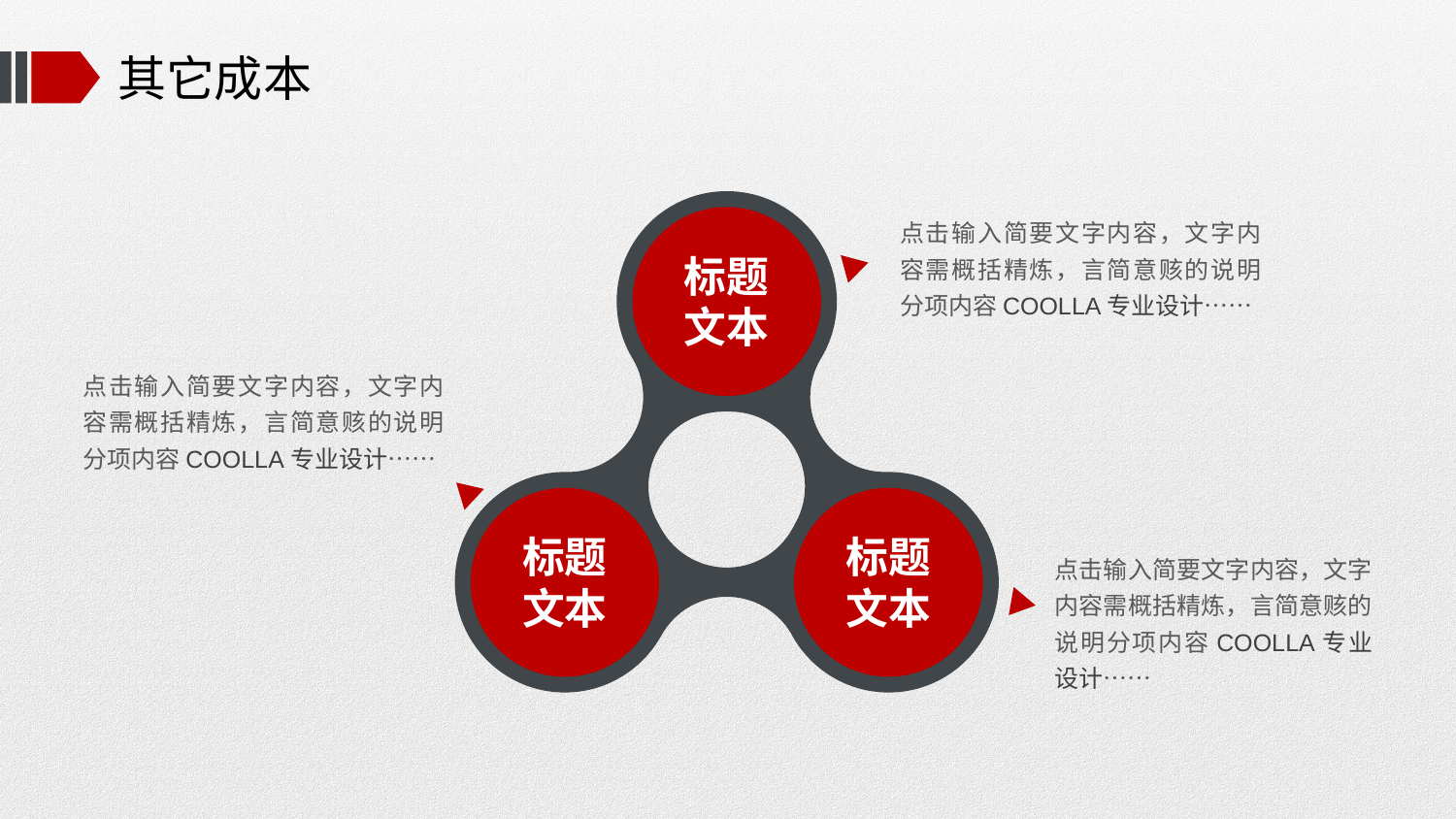

# 其它成本

点击输入简要文字内容，文字内容需概括精炼，言简意赅的说明分项内容COOLLA专业设计……
标题文本

点击输入简要文字内容，文字内容需概括精炼，言简意赅的说明分项内容COOLLA专业设计……

标题文本
标题文本
点击输入简要文字内容，文字内容需概括精炼，言简意赅的说明分项内容COOLLA专业设计……